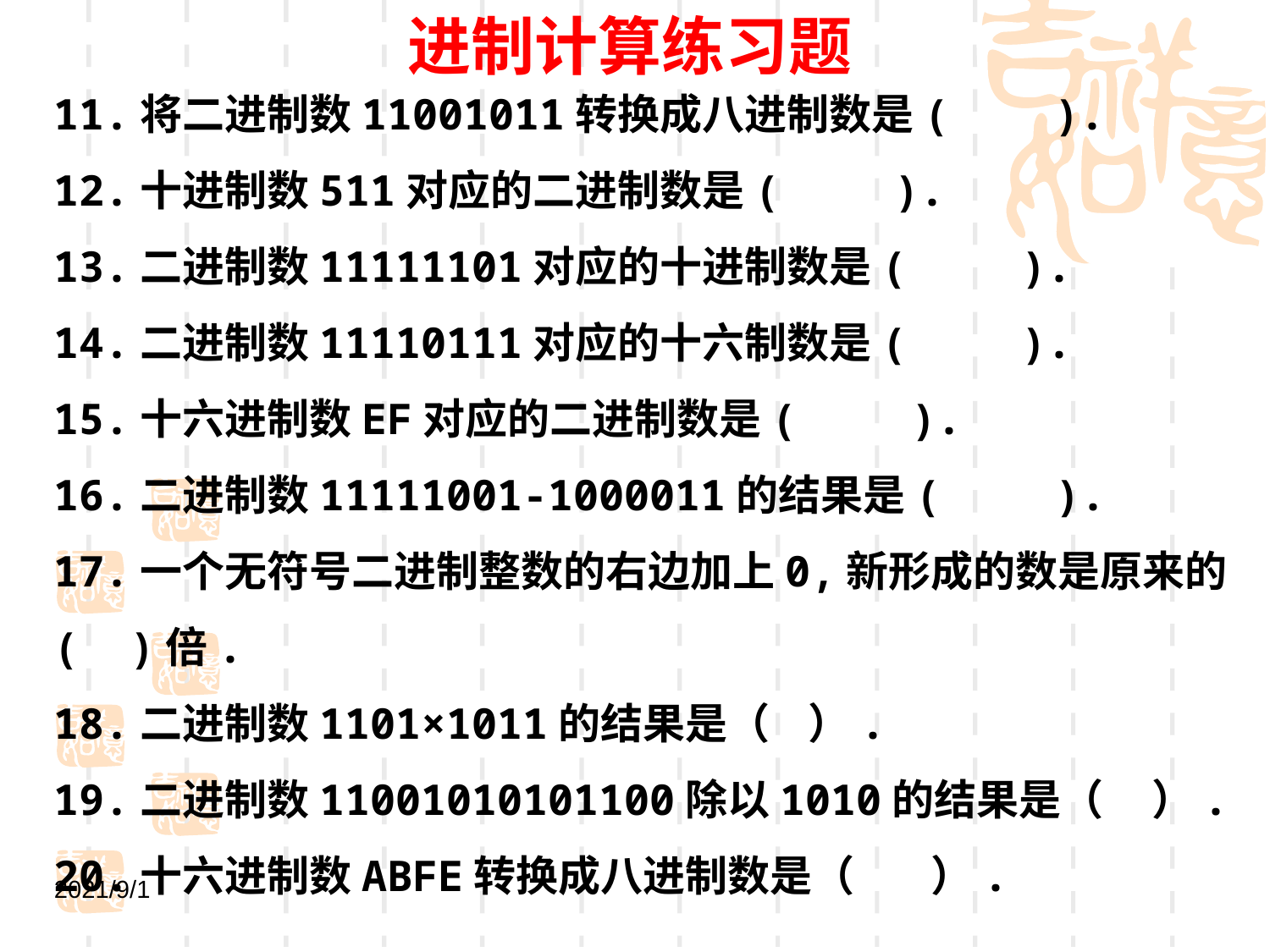

进制计算练习题
11.将二进制数11001011转换成八进制数是(　　).
12.十进制数511对应的二进制数是(　 　).
13.二进制数11111101对应的十进制数是(　 　).
14.二进制数11110111对应的十六制数是(　 　).
15.十六进制数EF对应的二进制数是(　 　).
16.二进制数11111001-1000011的结果是(　 　).
17.一个无符号二进制整数的右边加上0,新形成的数是原来的(  )倍.
18.二进制数1101×1011的结果是（    ）.
19.二进制数11001010101100除以1010的结果是（     ）.
20.十六进制数ABFE转换成八进制数是（        ）.
2021/9/1